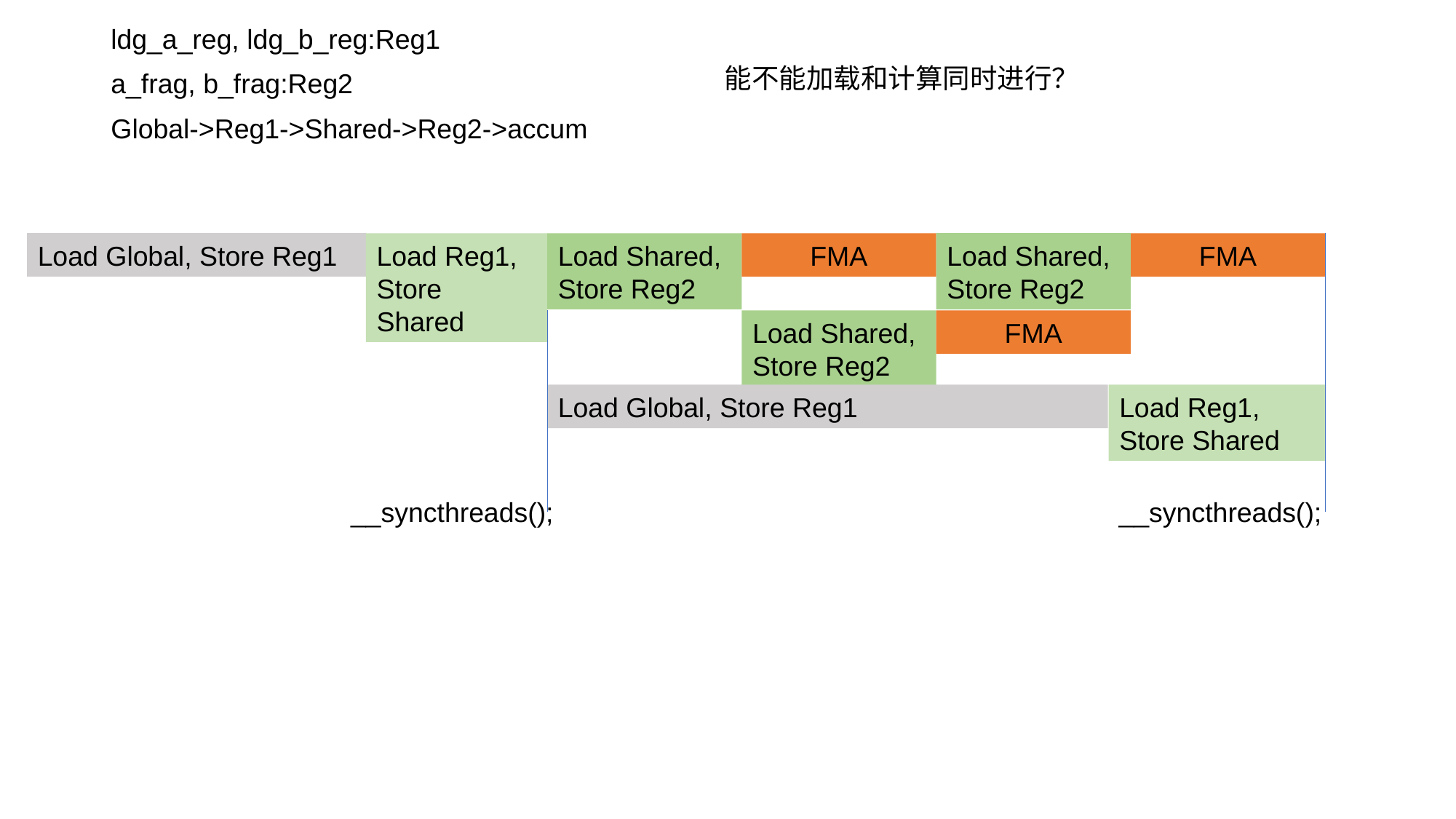

ldg_a_reg, ldg_b_reg:Reg1
a_frag, b_frag:Reg2
Global->Reg1->Shared->Reg2->accum

能不能加载和计算同时进行？
Load Global, Store Reg1
Load Shared, Store Reg2
FMA
Load Reg1, Store Shared
Load Shared, Store Reg2
FMA
Load Shared, Store Reg2
FMA
Load Global, Store Reg1
Load Reg1, Store Shared
__syncthreads();
__syncthreads();